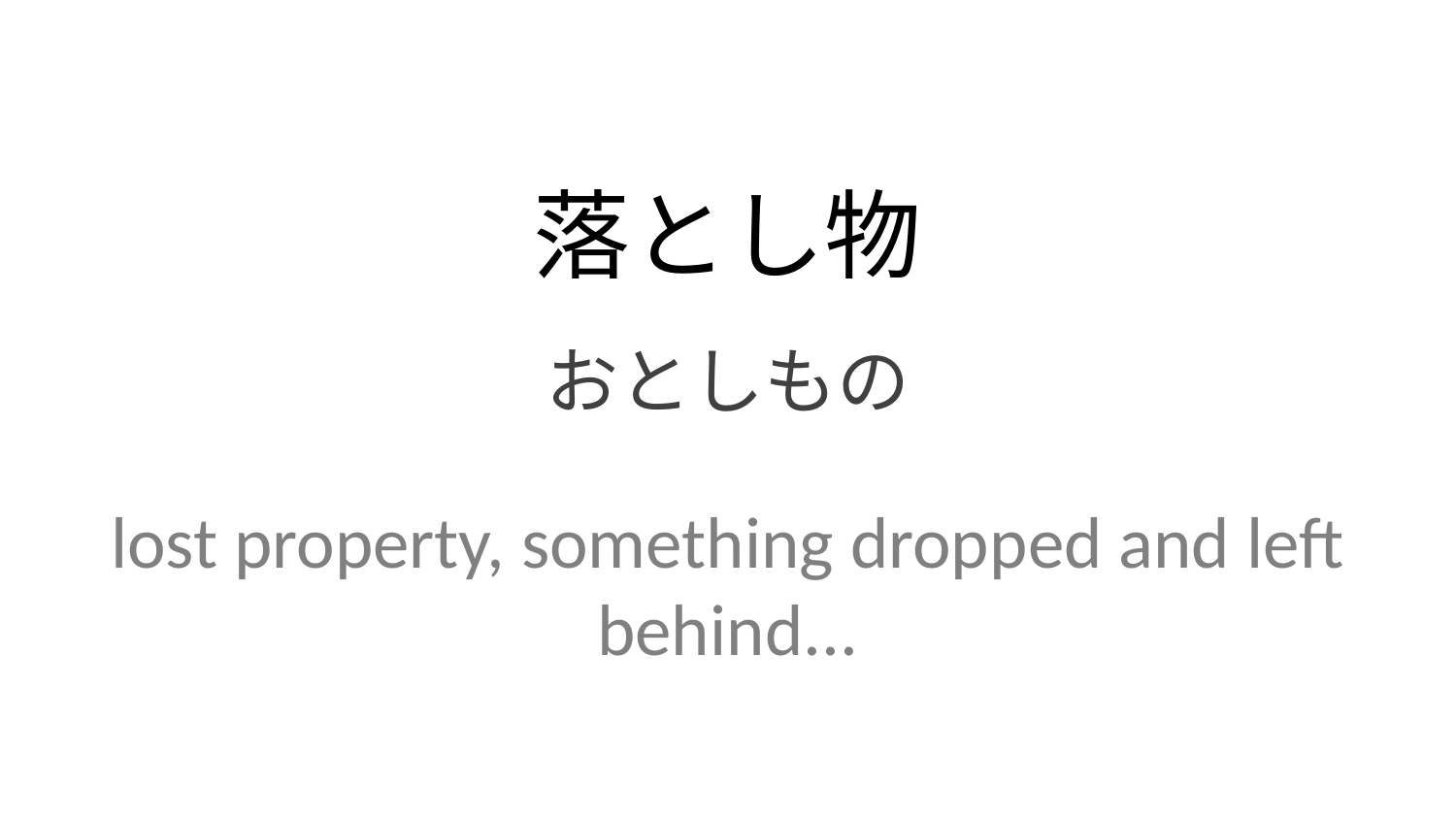

落とし物

おとしもの
lost property, something dropped and left behind...